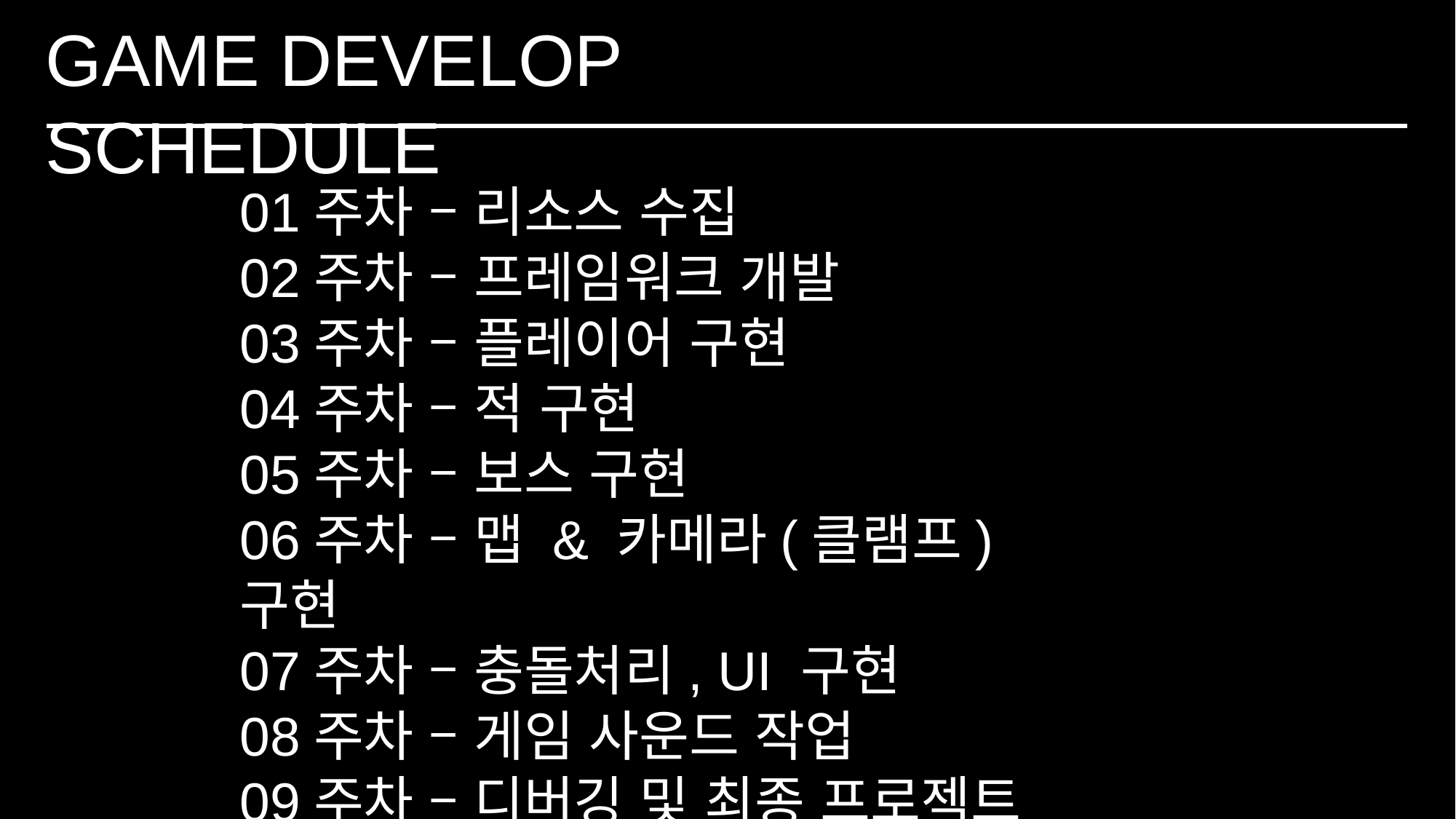

GAME DEVELOP SCHEDULE
01주차 – 리소스 수집
02주차 – 프레임워크 개발
03주차 – 플레이어 구현
04주차 – 적 구현
05주차 – 보스 구현
06주차 – 맵 & 카메라(클램프) 구현
07주차 – 충돌처리, UI 구현
08주차 – 게임 사운드 작업
09주차 – 디버깅 및 최종 프로젝트 점검